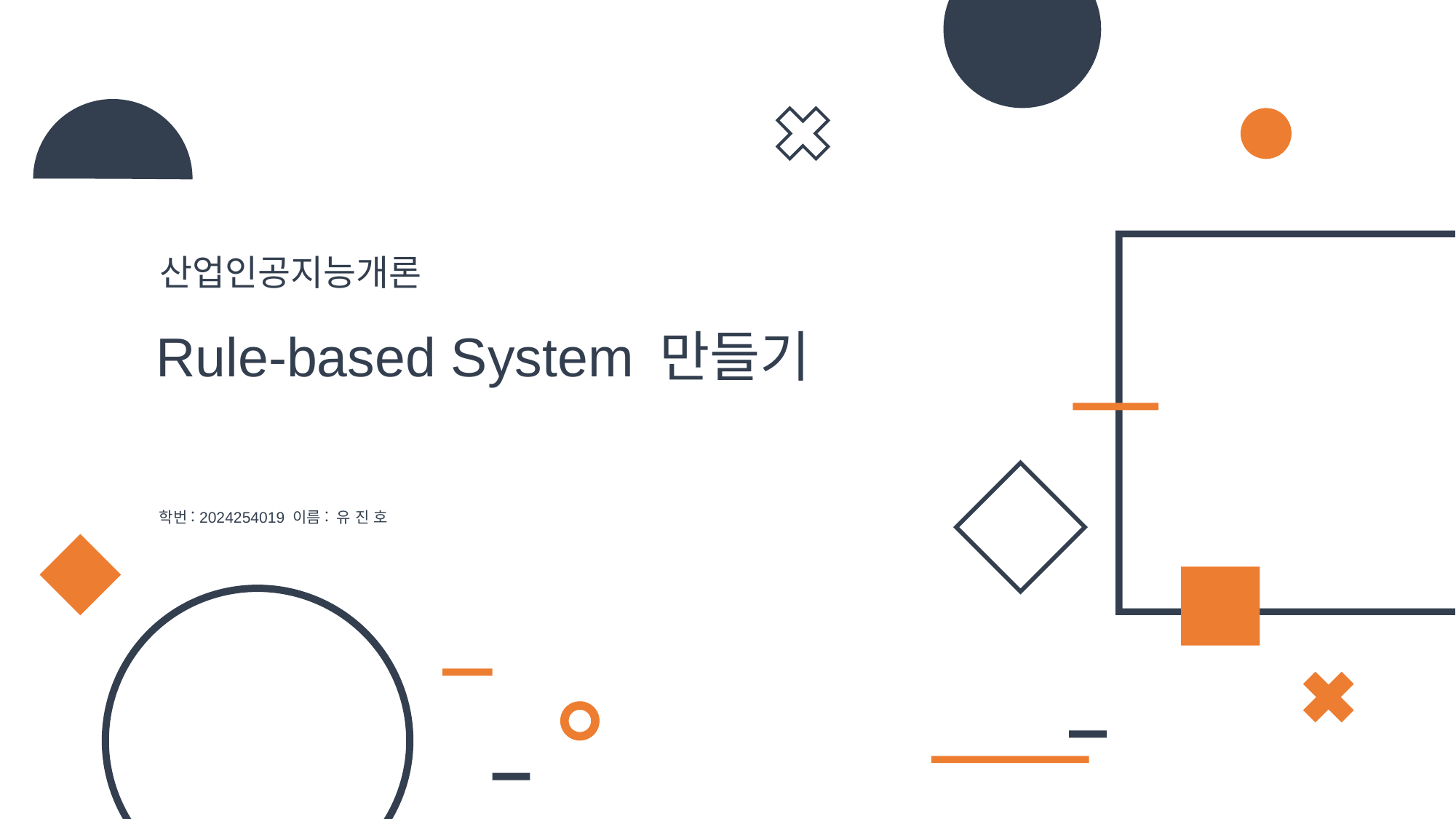

산업인공지능개론
Rule-based System 만들기

학번: 2024254019 이름: 유 진 호